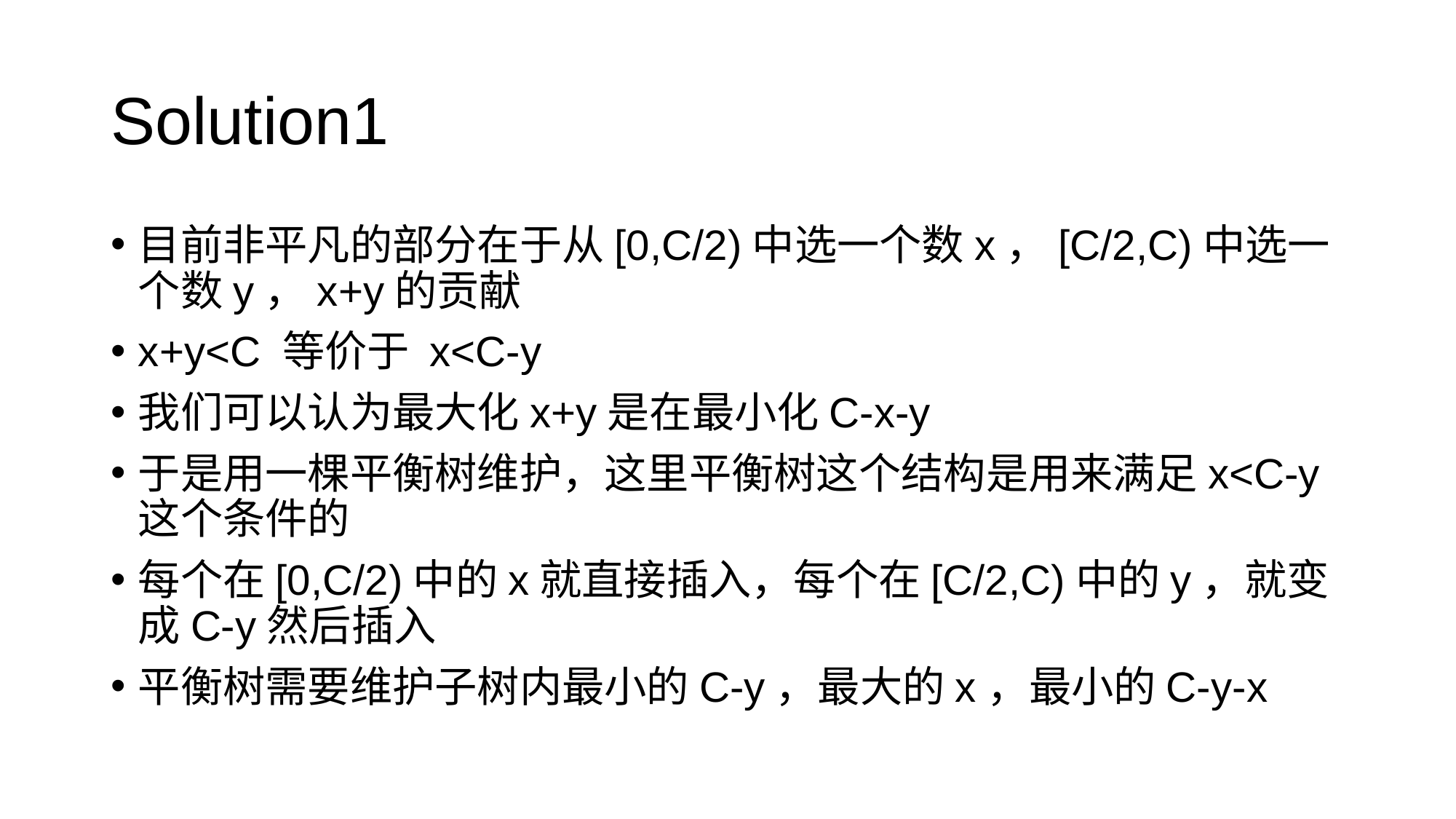

# Solution1
目前非平凡的部分在于从[0,C/2)中选一个数x，[C/2,C)中选一个数y，x+y的贡献
x+y<C 等价于 x<C-y
我们可以认为最大化x+y是在最小化C-x-y
于是用一棵平衡树维护，这里平衡树这个结构是用来满足x<C-y这个条件的
每个在[0,C/2)中的x就直接插入，每个在[C/2,C)中的y，就变成C-y然后插入
平衡树需要维护子树内最小的C-y，最大的x，最小的C-y-x